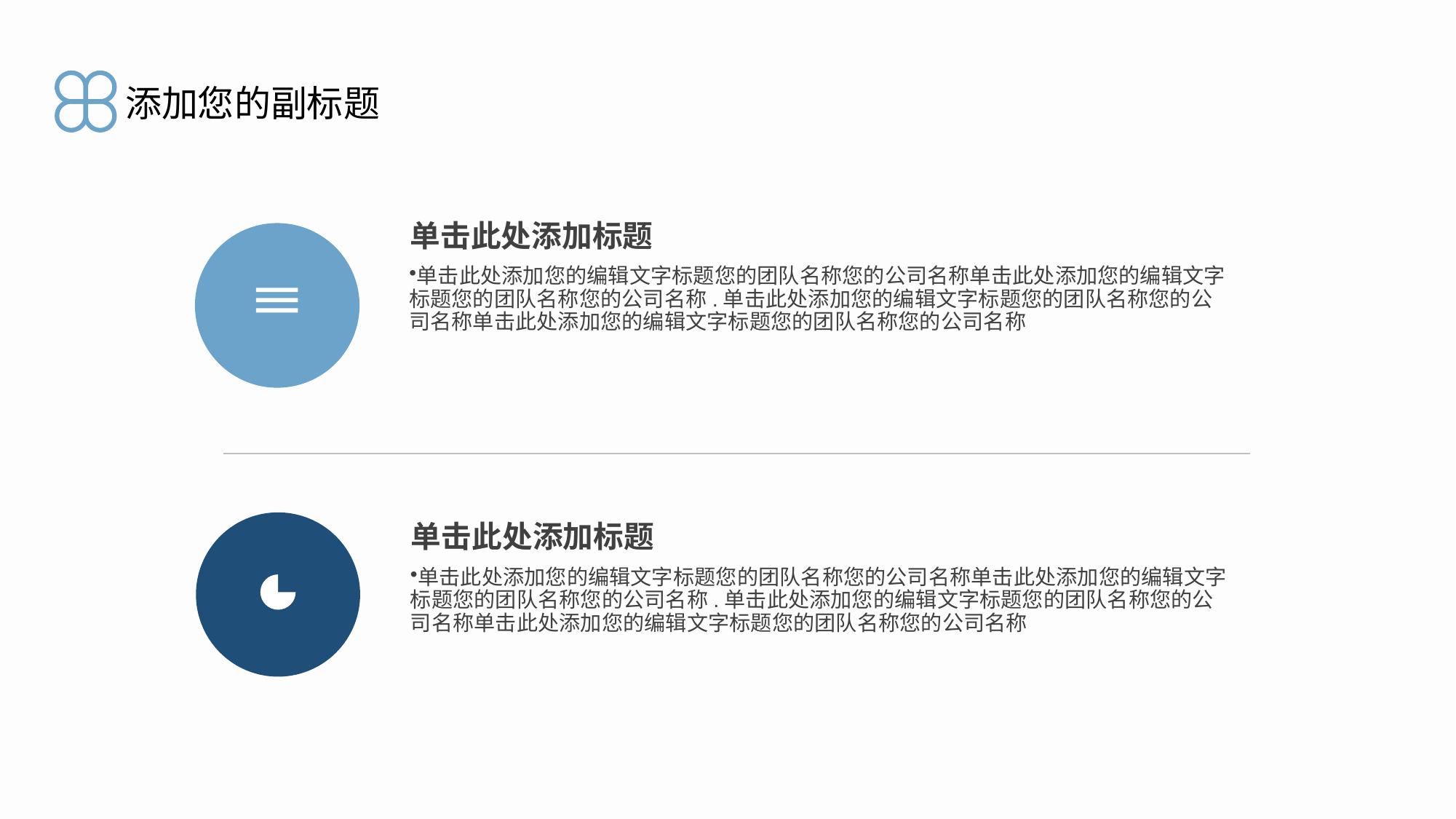

添加您的副标题
单击此处添加标题
单击此处添加您的编辑文字标题您的团队名称您的公司名称单击此处添加您的编辑文字标题您的团队名称您的公司名称.单击此处添加您的编辑文字标题您的团队名称您的公司名称单击此处添加您的编辑文字标题您的团队名称您的公司名称

单击此处添加标题
单击此处添加您的编辑文字标题您的团队名称您的公司名称单击此处添加您的编辑文字标题您的团队名称您的公司名称.单击此处添加您的编辑文字标题您的团队名称您的公司名称单击此处添加您的编辑文字标题您的团队名称您的公司名称